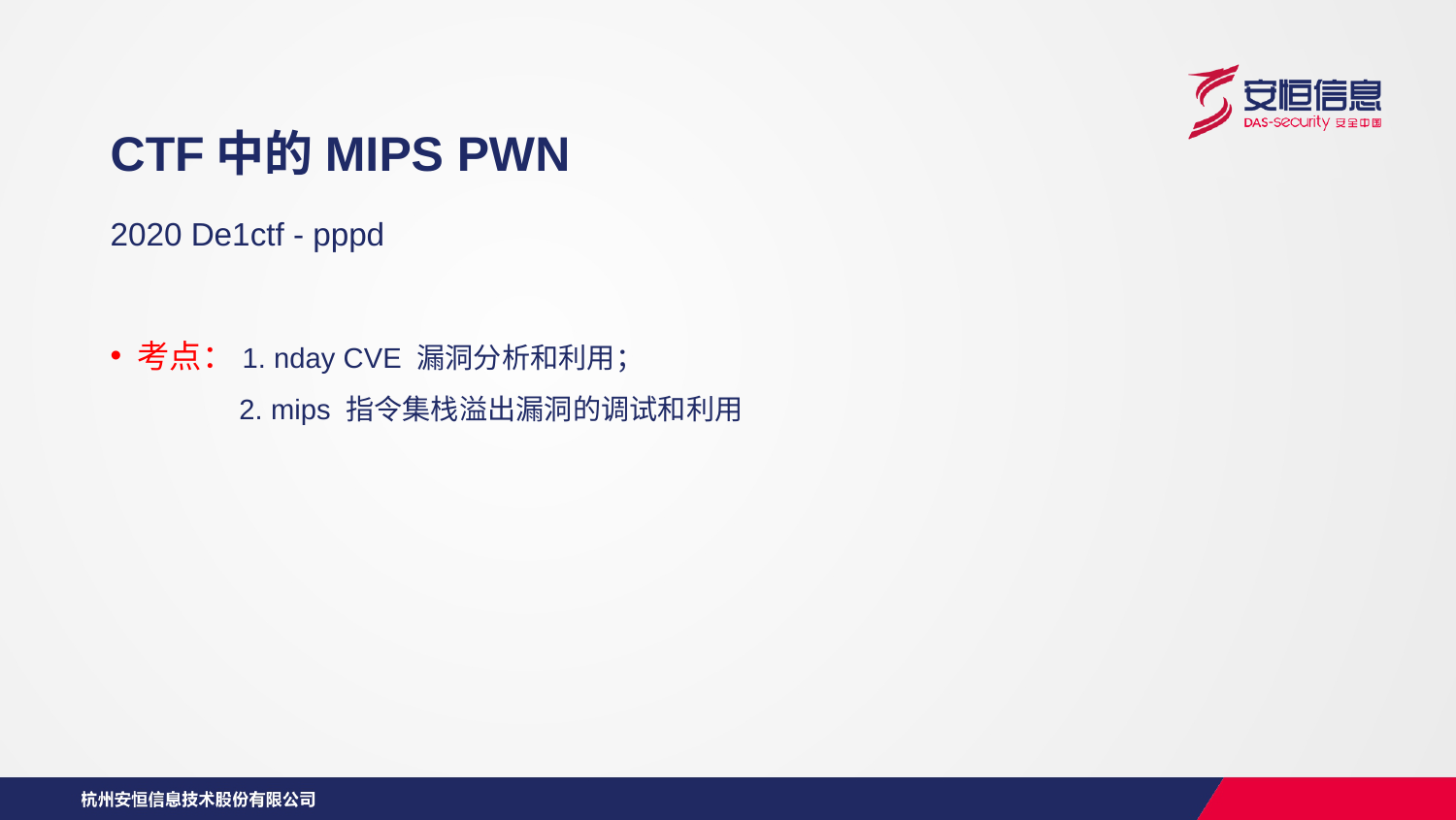

CTF中的MIPS PWN
2020 De1ctf - pppd
考点：1. nday CVE 漏洞分析和利用；
       2. mips 指令集栈溢出漏洞的调试和利用